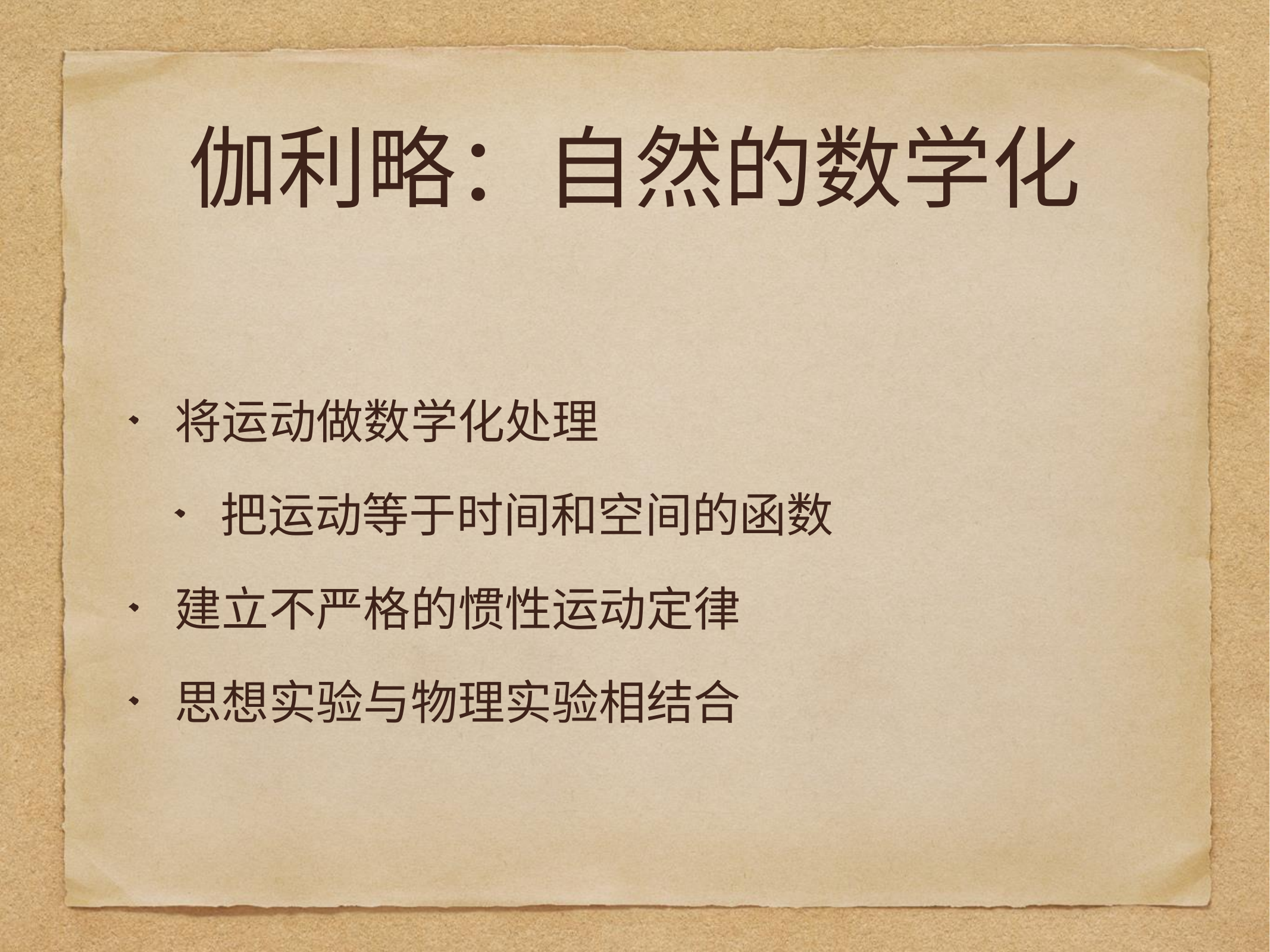

# 伽利略：自然的数学化
将运动做数学化处理
把运动等于时间和空间的函数
建立不严格的惯性运动定律
思想实验与物理实验相结合